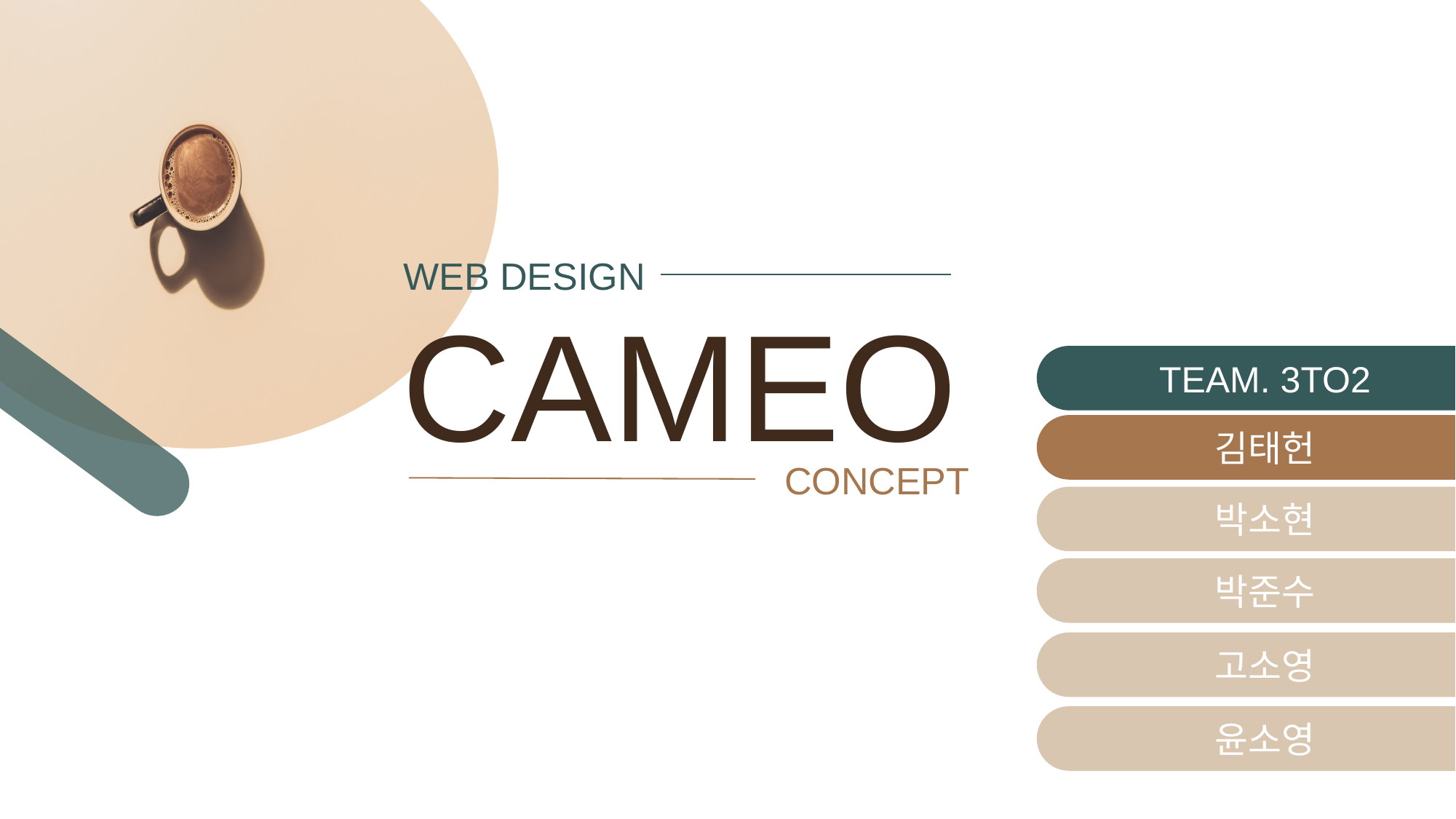

WEB DESIGN
CAMEO
CONCEPT
TEAM. 3TO2
김태헌
박소현
박준수
고소영
윤소영